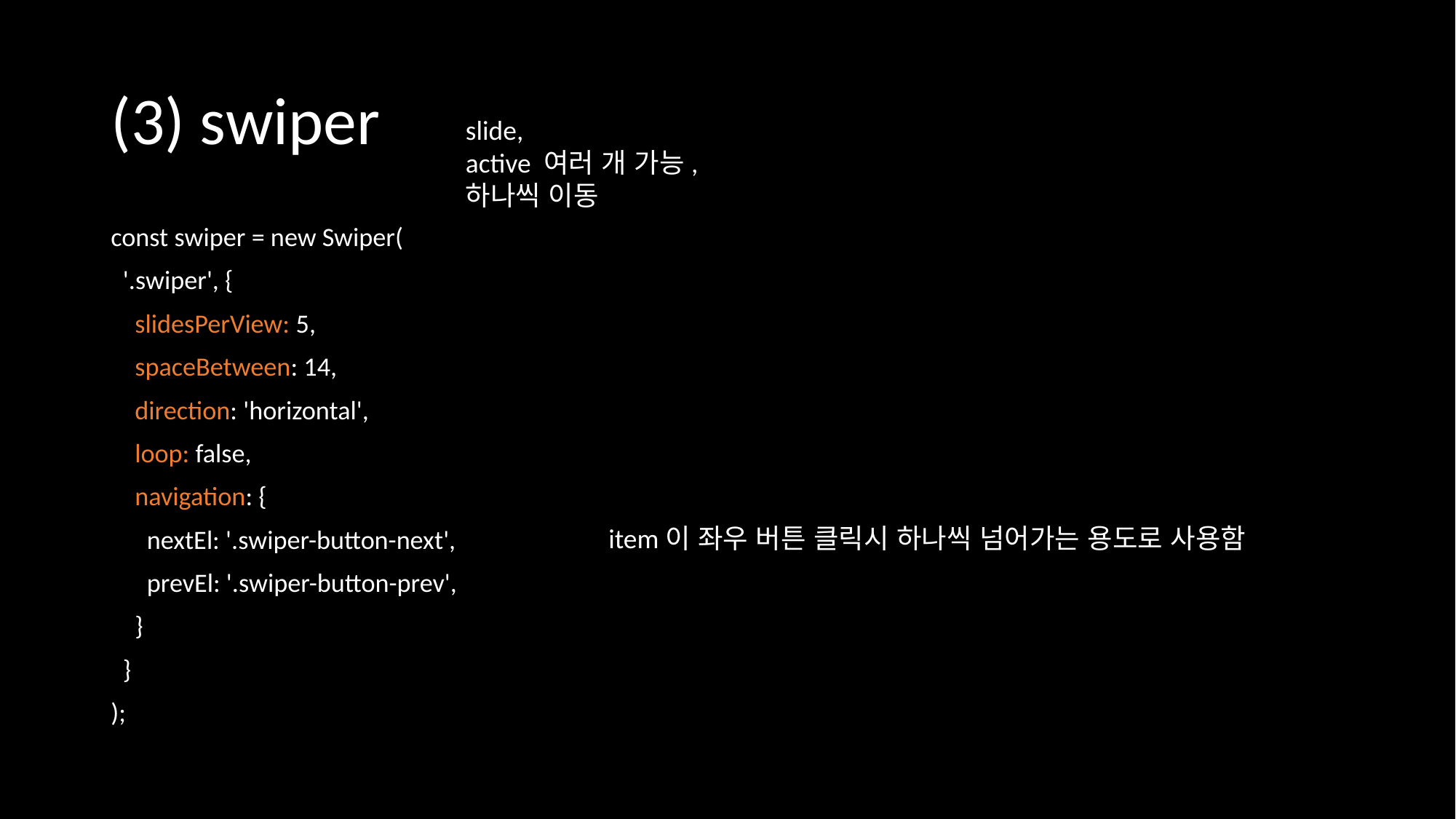

# (3) swiper
slide,
active 여러 개 가능,
하나씩 이동
const swiper = new Swiper(
  '.swiper', {
    slidesPerView: 5,
    spaceBetween: 14,
    direction: 'horizontal',
    loop: false,
    navigation: {
      nextEl: '.swiper-button-next',
      prevEl: '.swiper-button-prev',
    }
  }
);
item이 좌우 버튼 클릭시 하나씩 넘어가는 용도로 사용함